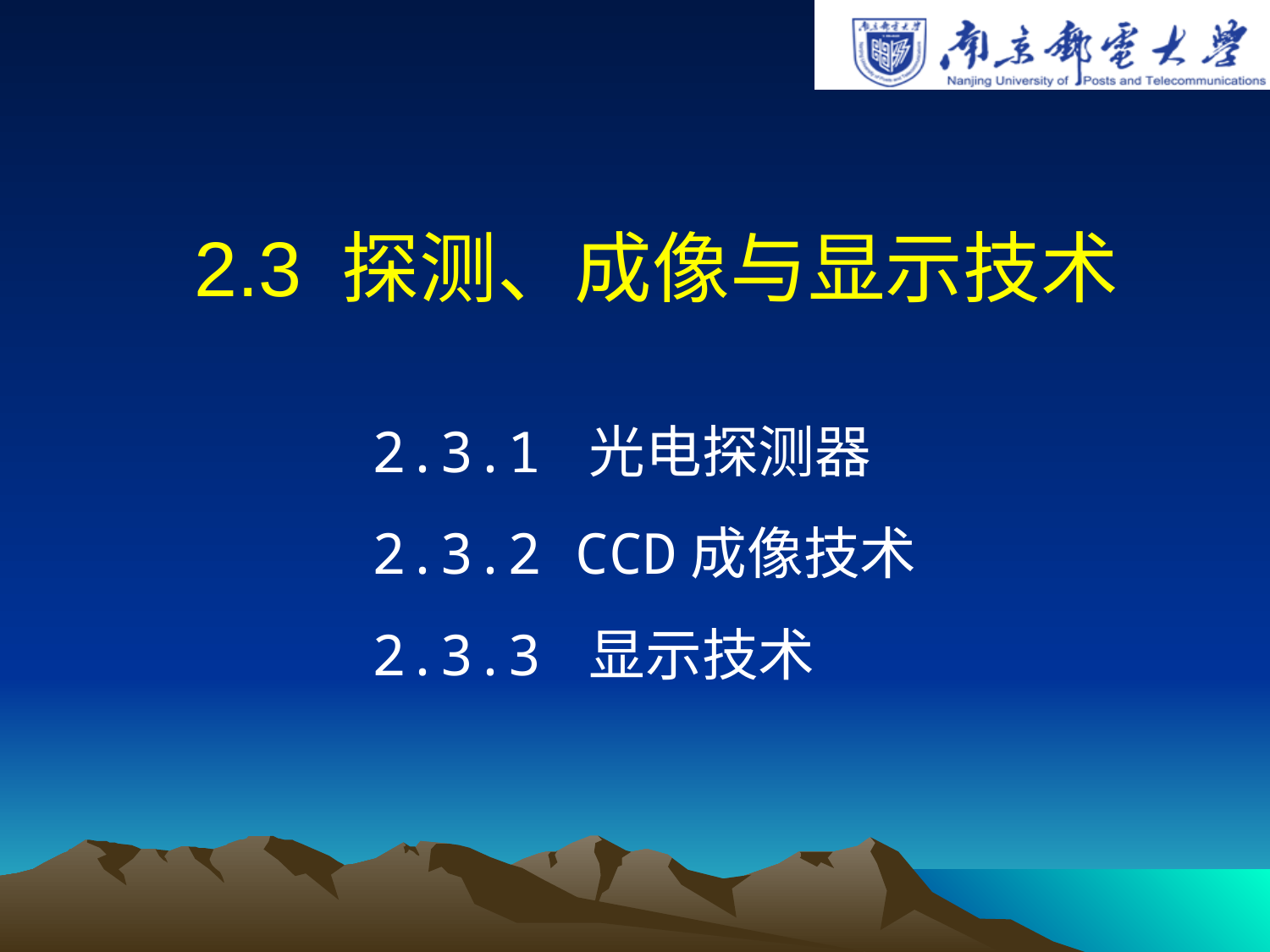

# 2.3 探测、成像与显示技术
2.3.1 光电探测器
2.3.2 CCD成像技术
2.3.3 显示技术